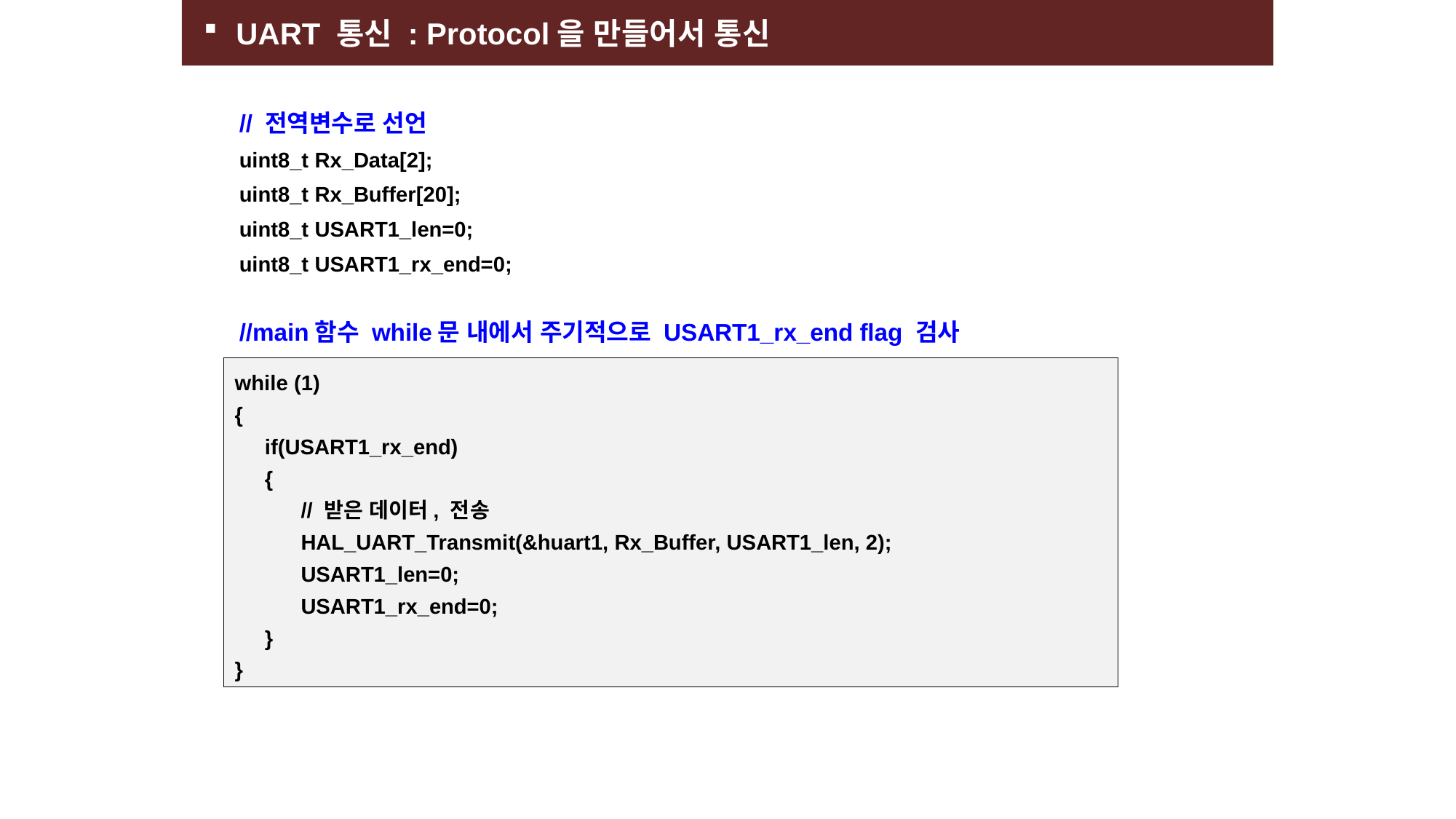

UART 통신 : Protocol을 만들어서 통신
// 전역변수로 선언
uint8_t Rx_Data[2];
uint8_t Rx_Buffer[20];
uint8_t USART1_len=0;
uint8_t USART1_rx_end=0;

//main함수 while문 내에서 주기적으로 USART1_rx_end flag 검사

while (1)
{
     if(USART1_rx_end)
     {
           // 받은 데이터, 전송
           HAL_UART_Transmit(&huart1, Rx_Buffer, USART1_len, 2);
           USART1_len=0;
           USART1_rx_end=0;
     }
}